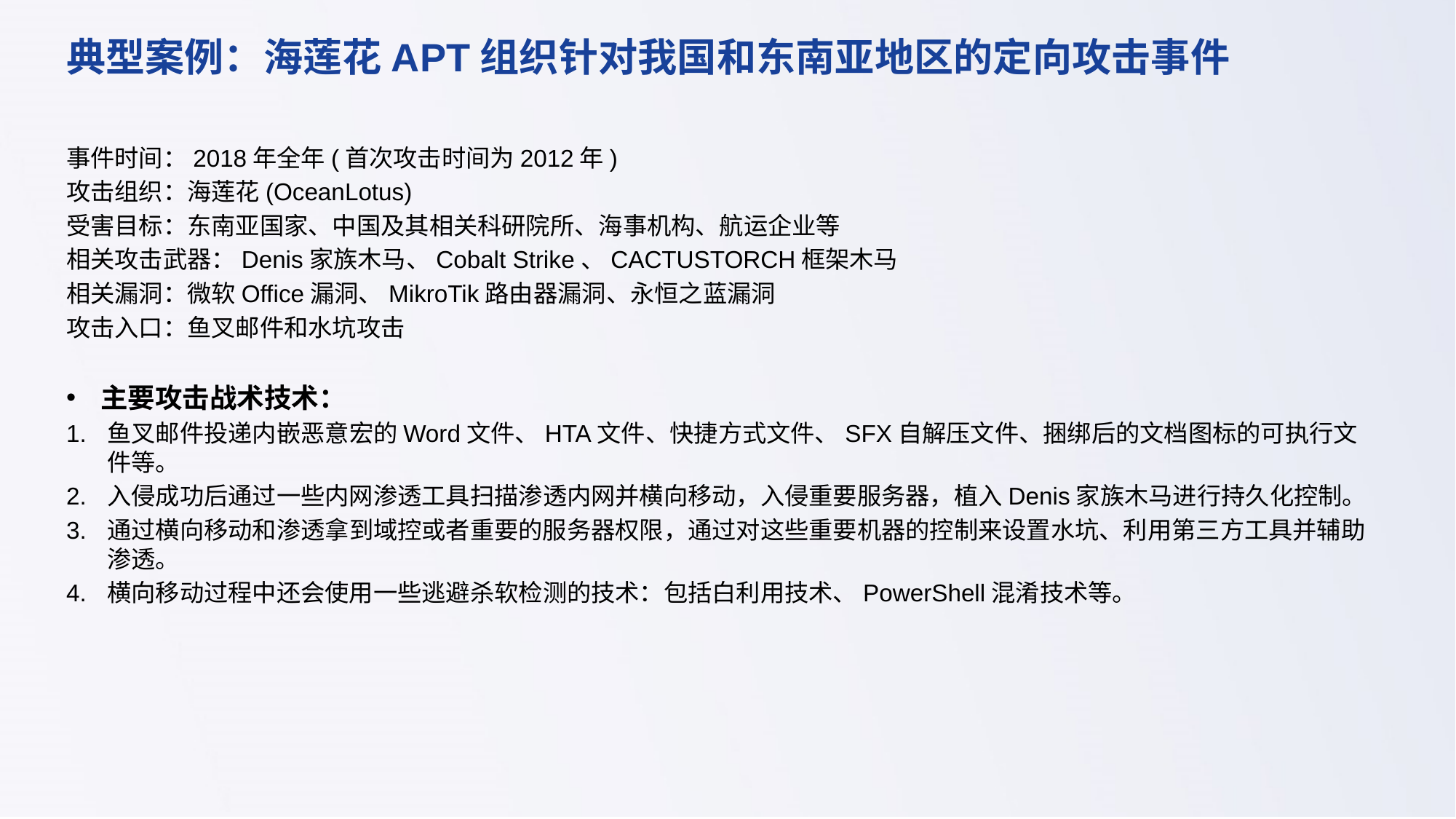

典型案例：海莲花APT组织针对我国和东南亚地区的定向攻击事件

事件时间：2018年全年(首次攻击时间为2012年)
攻击组织：海莲花(OceanLotus)
受害目标：东南亚国家、中国及其相关科研院所、海事机构、航运企业等
相关攻击武器：Denis家族木马、Cobalt Strike、CACTUSTORCH框架木马
相关漏洞：微软Office漏洞、MikroTik路由器漏洞、永恒之蓝漏洞
攻击入口：鱼叉邮件和水坑攻击

主要攻击战术技术：
鱼叉邮件投递内嵌恶意宏的Word文件、HTA文件、快捷方式文件、SFX自解压文件、捆绑后的文档图标的可执行文件等。
入侵成功后通过一些内网渗透工具扫描渗透内网并横向移动，入侵重要服务器，植入Denis家族木马进行持久化控制。
通过横向移动和渗透拿到域控或者重要的服务器权限，通过对这些重要机器的控制来设置水坑、利用第三方工具并辅助渗透。
横向移动过程中还会使用一些逃避杀软检测的技术：包括白利用技术、PowerShell混淆技术等。